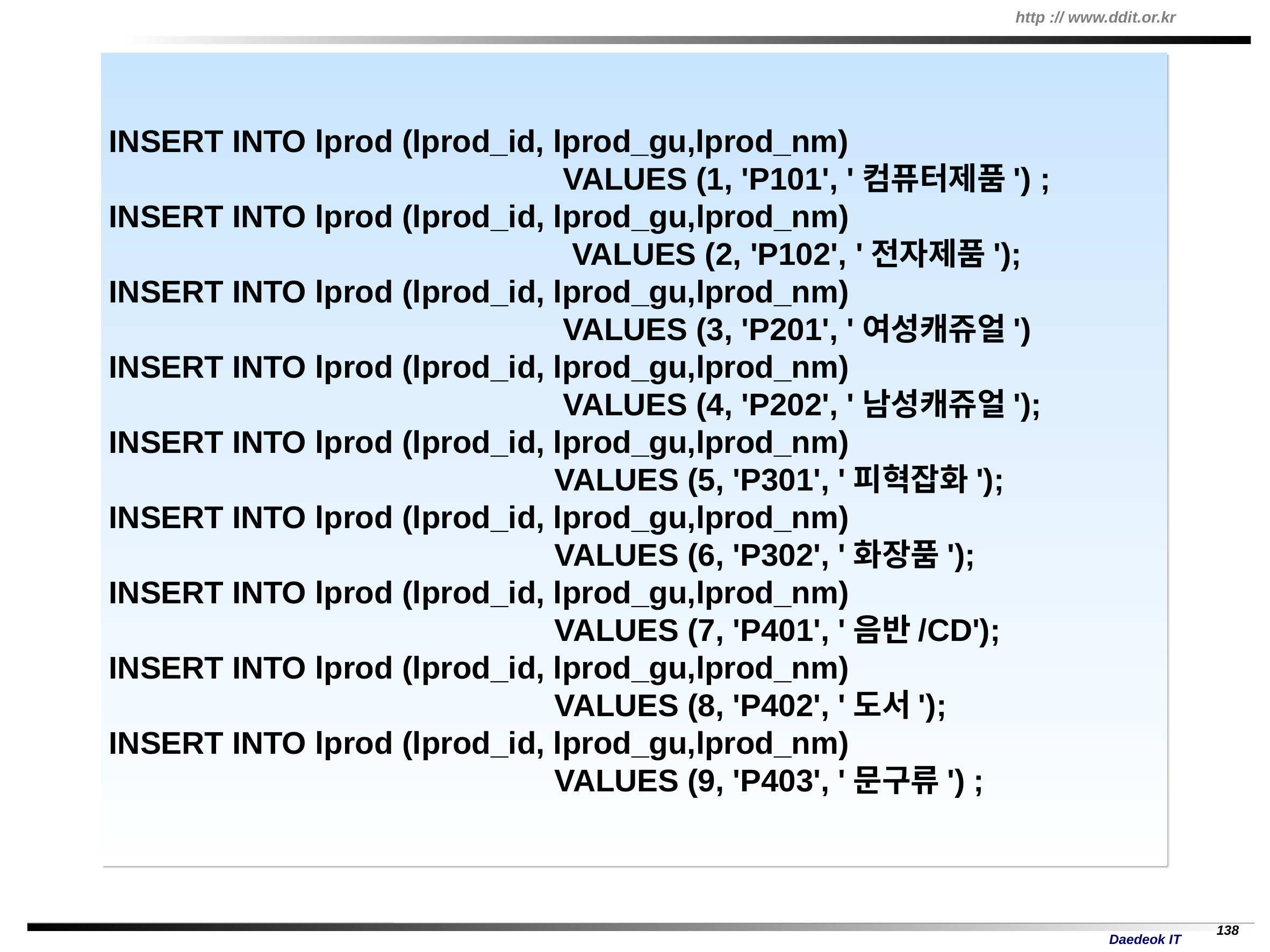

INSERT INTO lprod (lprod_id, lprod_gu,lprod_nm)
                                                    VALUES (1, 'P101', '컴퓨터제품') ;
INSERT INTO lprod (lprod_id, lprod_gu,lprod_nm)
                                                     VALUES (2, 'P102', '전자제품');
INSERT INTO lprod (lprod_id, lprod_gu,lprod_nm)
                                                    VALUES (3, 'P201', '여성캐쥬얼')
INSERT INTO lprod (lprod_id, lprod_gu,lprod_nm)
                                                    VALUES (4, 'P202', '남성캐쥬얼');
INSERT INTO lprod (lprod_id, lprod_gu,lprod_nm)
                                                   VALUES (5, 'P301', '피혁잡화');
INSERT INTO lprod (lprod_id, lprod_gu,lprod_nm)
                                                   VALUES (6, 'P302', '화장품');
INSERT INTO lprod (lprod_id, lprod_gu,lprod_nm)
                                                   VALUES (7, 'P401', '음반/CD');
INSERT INTO lprod (lprod_id, lprod_gu,lprod_nm)
                                                   VALUES (8, 'P402', '도서');
INSERT INTO lprod (lprod_id, lprod_gu,lprod_nm)
                                                   VALUES (9, 'P403', '문구류') ;